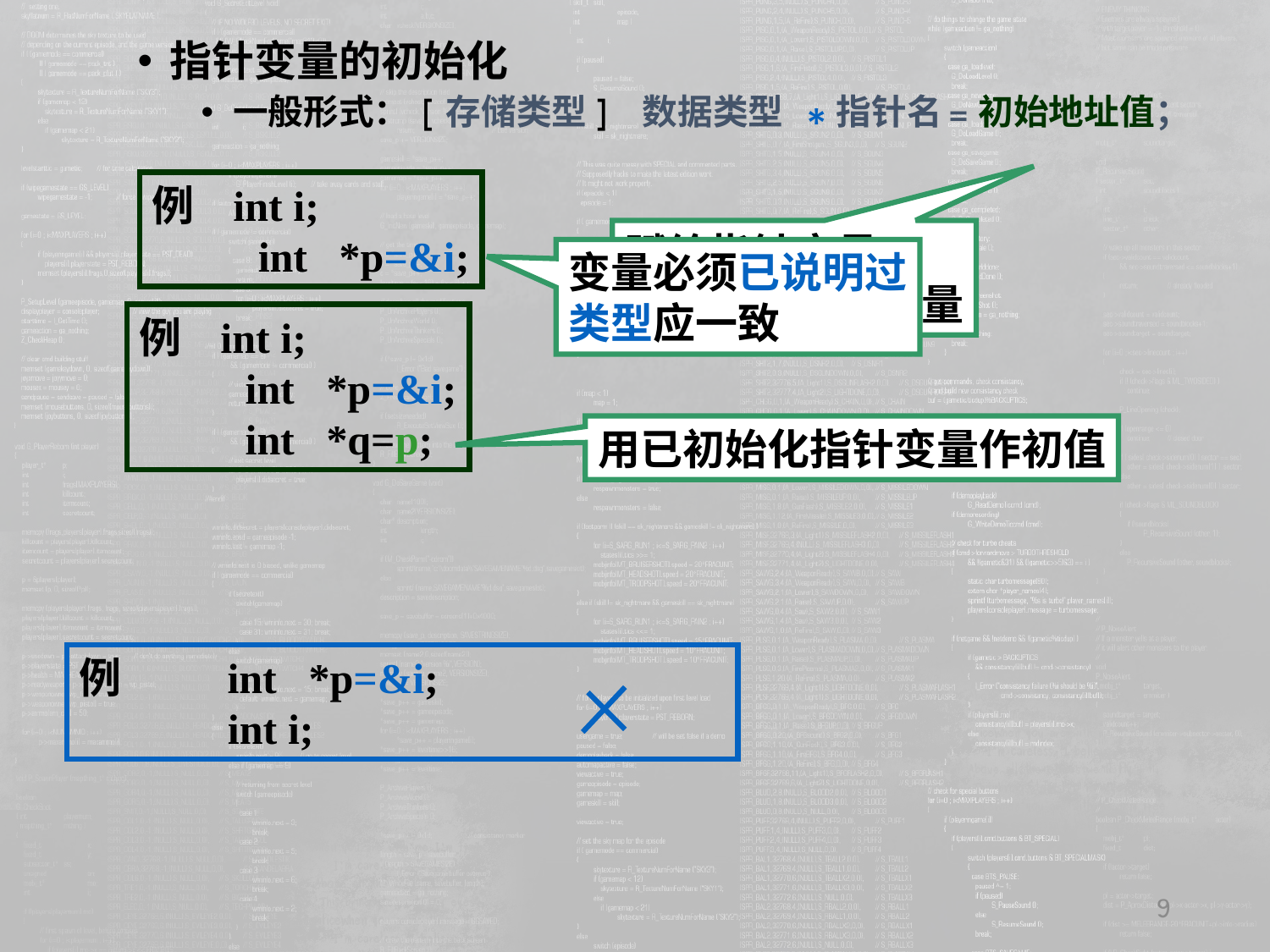

指针变量的初始化
一般形式：[存储类型] 数据类型  *指针名=初始地址值；
例   int i;
          int   *p=&i;
赋给指针变量，
不是赋给目标变量
变量必须已说明过
类型应一致
例   int i;
          int   *p=&i;
          int   *q=p;
用已初始化指针变量作初值
例          int   *p=&i;
              int i;

9